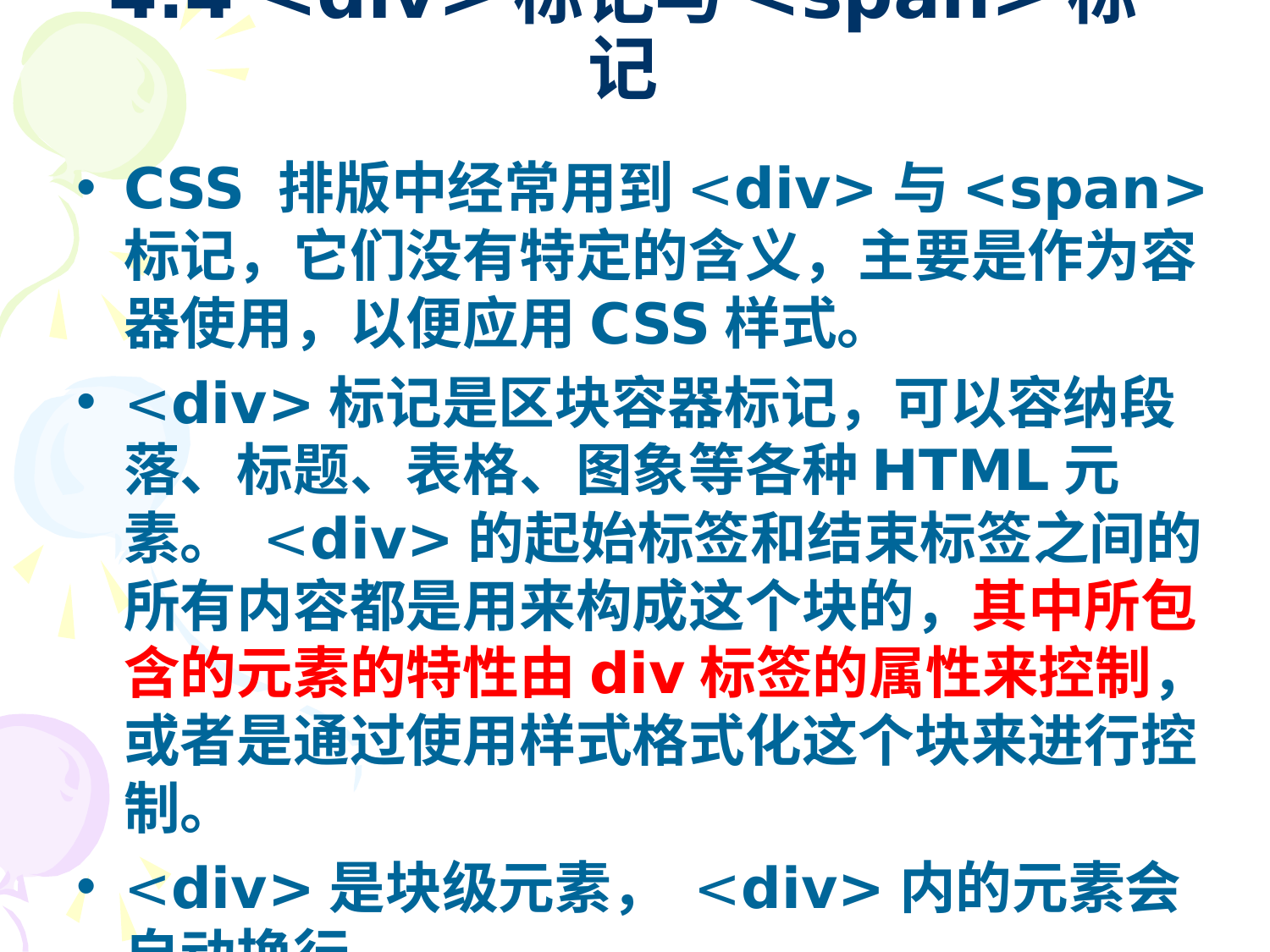

# 4.4 <div>标记与<span>标记
CSS 排版中经常用到<div>与<span>标记，它们没有特定的含义，主要是作为容器使用，以便应用CSS样式。
<div>标记是区块容器标记，可以容纳段落、标题、表格、图象等各种HTML元素。 <div>的起始标签和结束标签之间的所有内容都是用来构成这个块的，其中所包含的元素的特性由div标签的属性来控制，或者是通过使用样式格式化这个块来进行控制。
<div>是块级元素， <div>内的元素会自动换行。